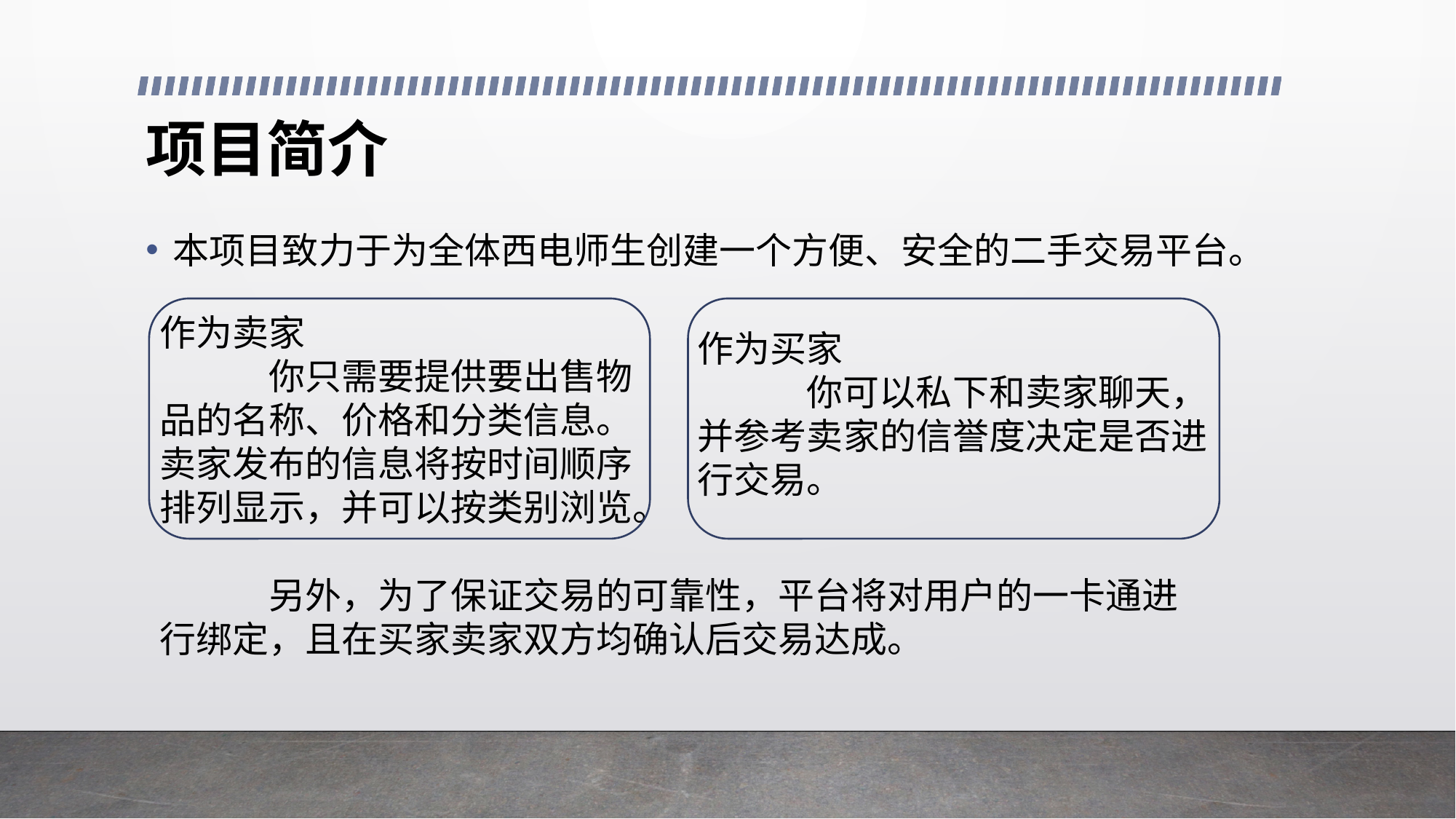

# 项目简介
本项目致力于为全体西电师生创建一个方便、安全的二手交易平台。

作为卖家
	你只需要提供要出售物品的名称、价格和分类信息。卖家发布的信息将按时间顺序排列显示，并可以按类别浏览。

作为买家
	你可以私下和卖家聊天，并参考卖家的信誉度决定是否进行交易。

	另外，为了保证交易的可靠性，平台将对用户的一卡通进行绑定，且在买家卖家双方均确认后交易达成。